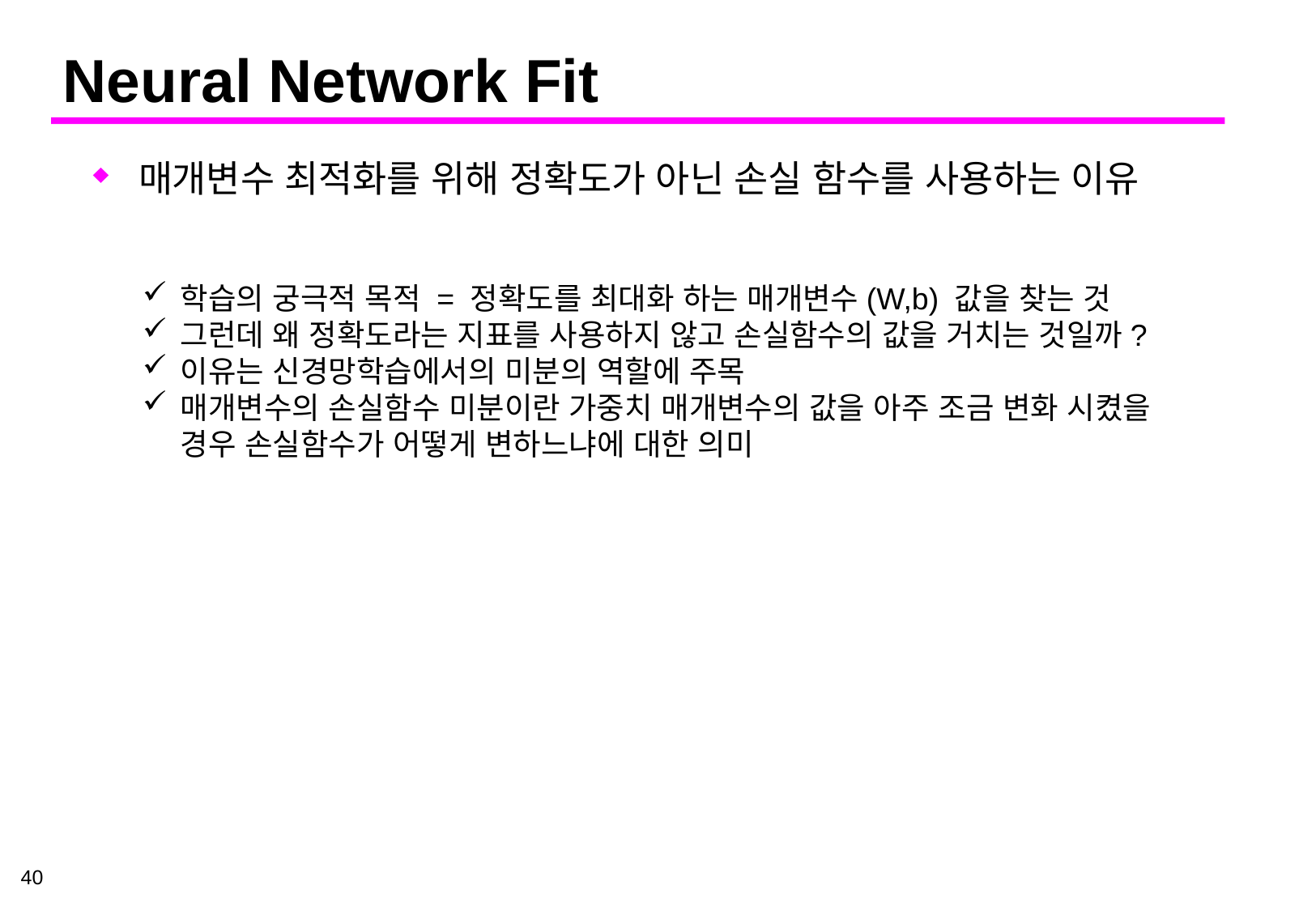

# Neural Network Fit
매개변수 최적화를 위해 정확도가 아닌 손실 함수를 사용하는 이유
학습의 궁극적 목적 = 정확도를 최대화 하는 매개변수(W,b) 값을 찾는 것
그런데 왜 정확도라는 지표를 사용하지 않고 손실함수의 값을 거치는 것일까?
이유는 신경망학습에서의 미분의 역할에 주목
매개변수의 손실함수 미분이란 가중치 매개변수의 값을 아주 조금 변화 시켰을 경우 손실함수가 어떻게 변하느냐에 대한 의미
40